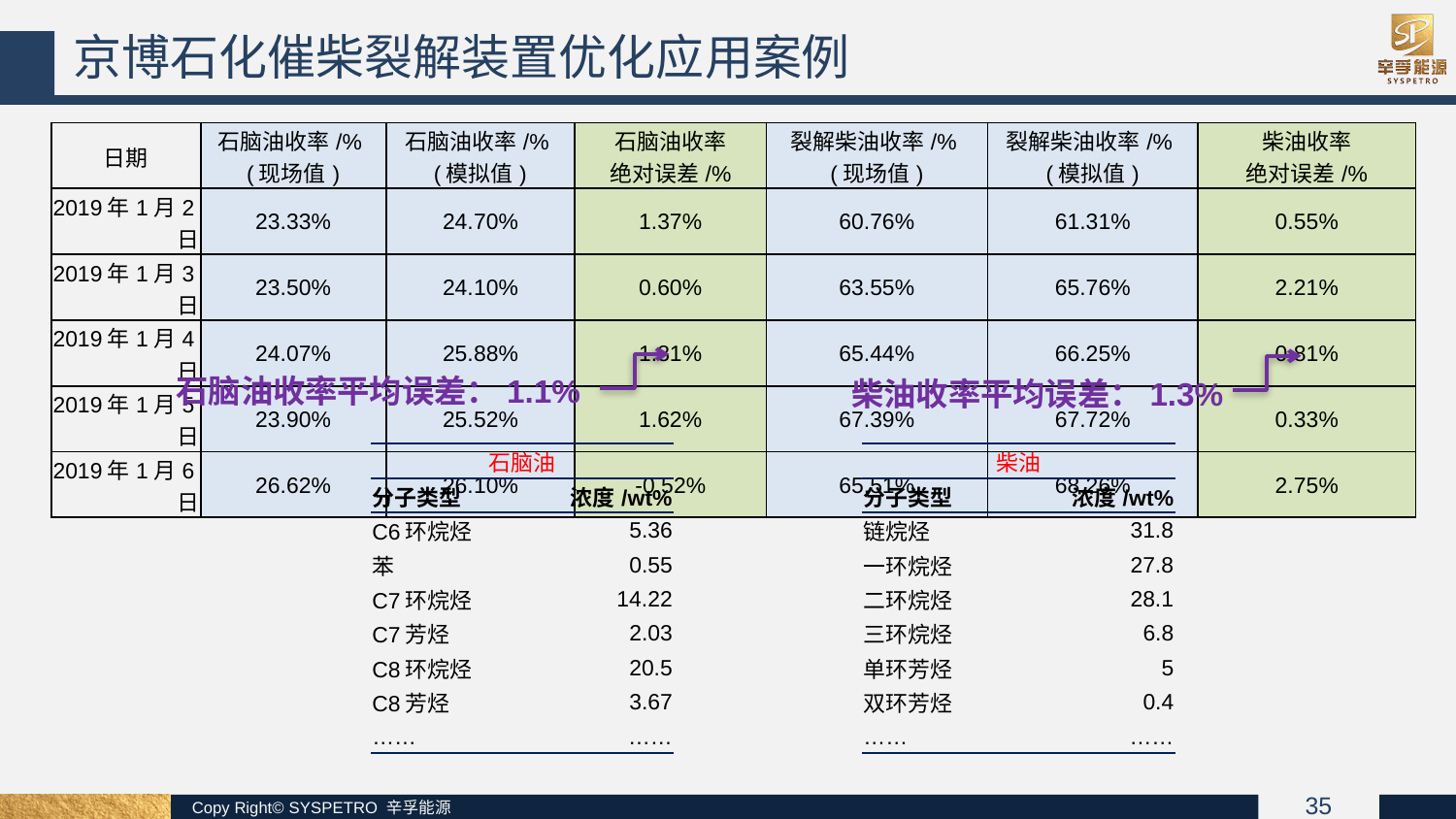

京博石化催柴裂解装置优化应用案例
| 日期 | 石脑油收率/% (现场值) | 石脑油收率/% (模拟值) | 石脑油收率 绝对误差/% | 裂解柴油收率/% (现场值) | 裂解柴油收率/% (模拟值) | 柴油收率 绝对误差/% |
| --- | --- | --- | --- | --- | --- | --- |
| 2019年1月2日 | 23.33% | 24.70% | 1.37% | 60.76% | 61.31% | 0.55% |
| 2019年1月3日 | 23.50% | 24.10% | 0.60% | 63.55% | 65.76% | 2.21% |
| 2019年1月4日 | 24.07% | 25.88% | 1.81% | 65.44% | 66.25% | 0.81% |
| 2019年1月5日 | 23.90% | 25.52% | 1.62% | 67.39% | 67.72% | 0.33% |
| 2019年1月6日 | 26.62% | 26.10% | -0.52% | 65.51% | 68.26% | 2.75% |
石脑油收率平均误差：1.1%
柴油收率平均误差：1.3%
| 石脑油 |  |
| --- | --- |
| 分子类型 | 浓度/wt% |
| C6环烷烃 | 5.36 |
| 苯 | 0.55 |
| C7环烷烃 | 14.22 |
| C7芳烃 | 2.03 |
| C8环烷烃 | 20.5 |
| C8芳烃 | 3.67 |
| …… | …… |
| 柴油 |  |
| --- | --- |
| 分子类型 | 浓度/wt% |
| 链烷烃 | 31.8 |
| 一环烷烃 | 27.8 |
| 二环烷烃 | 28.1 |
| 三环烷烃 | 6.8 |
| 单环芳烃 | 5 |
| 双环芳烃 | 0.4 |
| …… | …… |